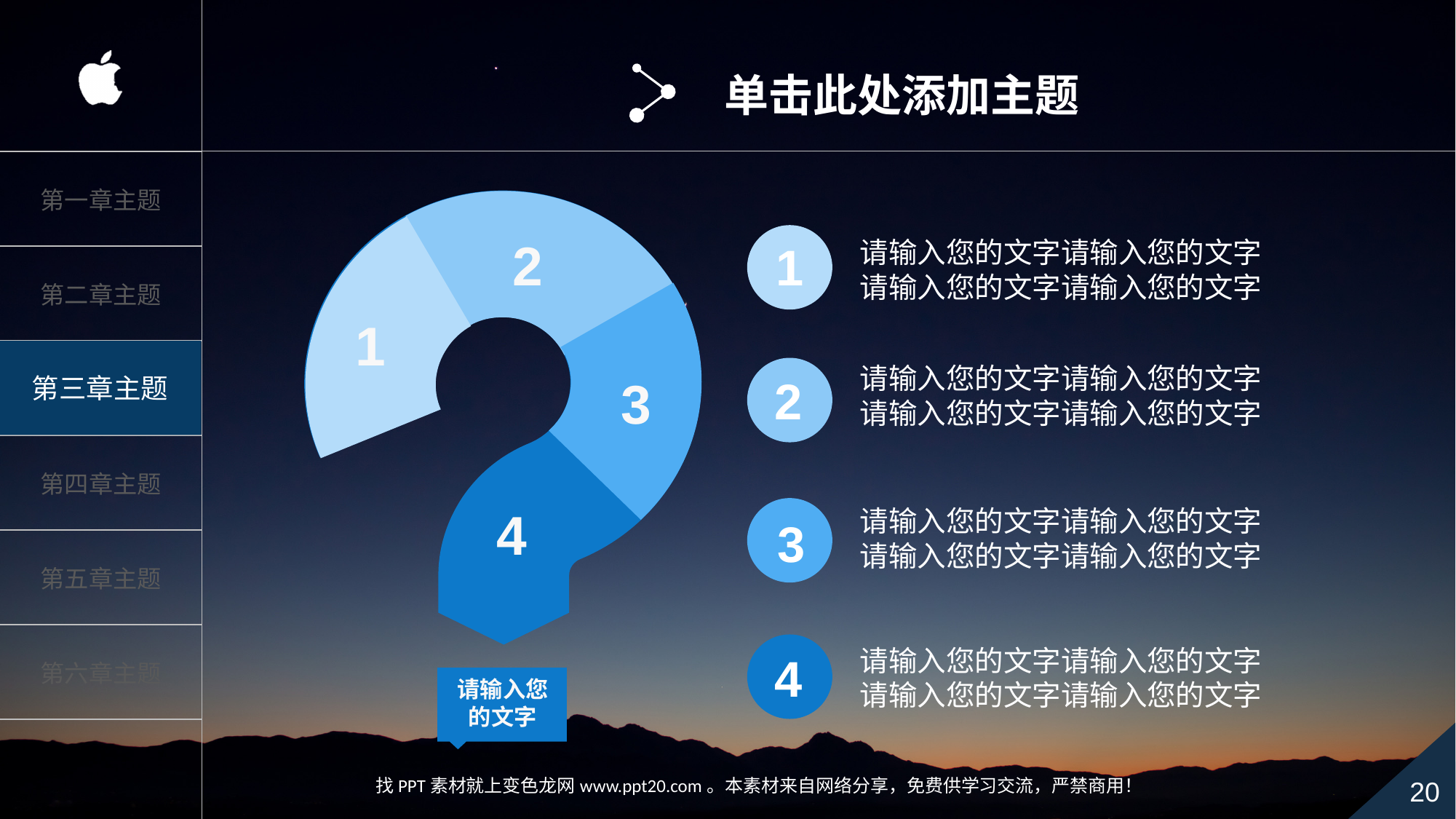

单击此处添加主题

2

1
请输入您的文字请输入您的文字
请输入您的文字请输入您的文字

1
请输入您的文字请输入您的文字
请输入您的文字请输入您的文字

2
3
4
请输入您的文字请输入您的文字
请输入您的文字请输入您的文字

3

4
请输入您的文字请输入您的文字
请输入您的文字请输入您的文字

请输入您的文字